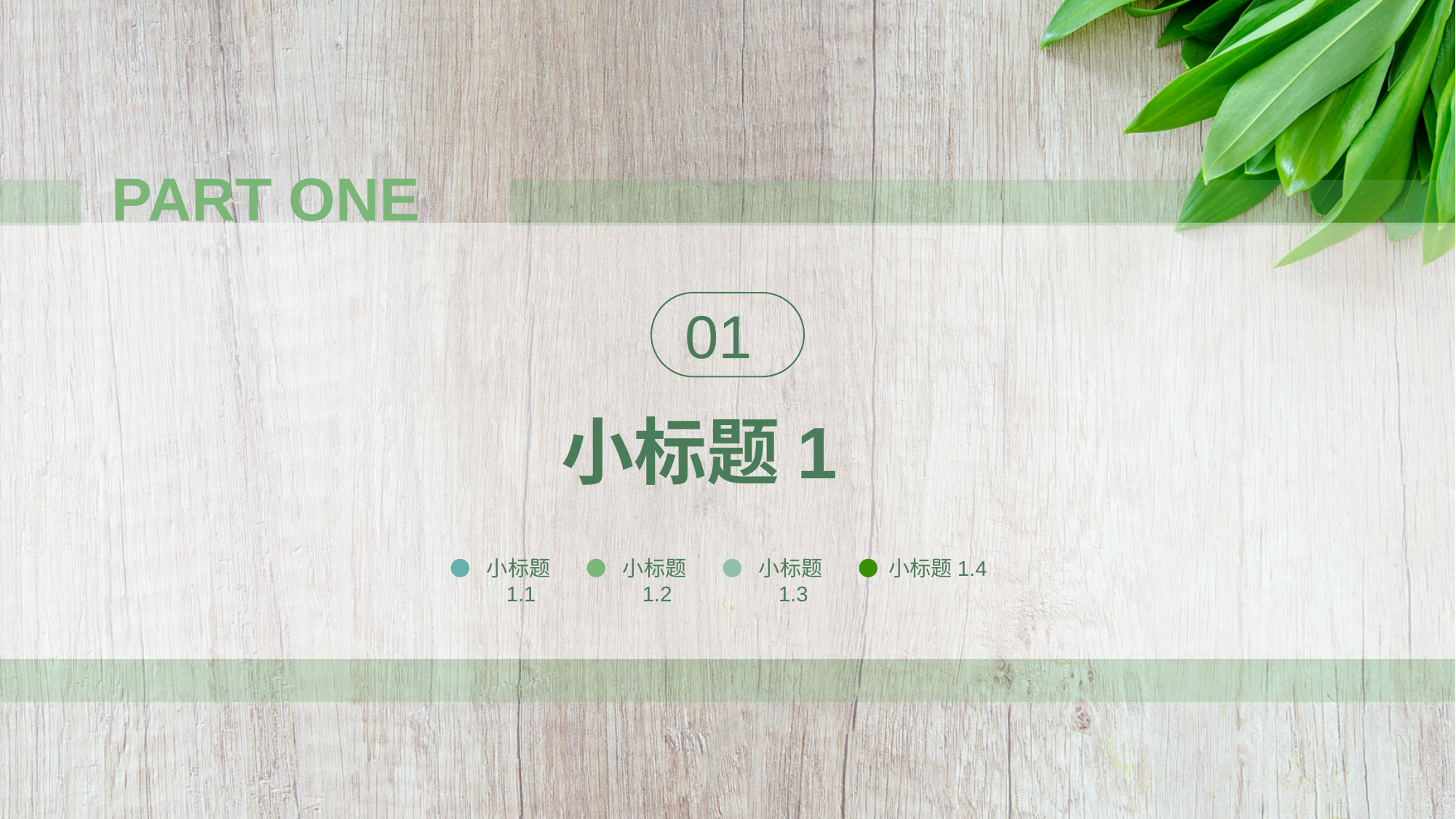

PART ONE

01

小标题1

小标题1.1

小标题1.2

小标题1.3

小标题1.4